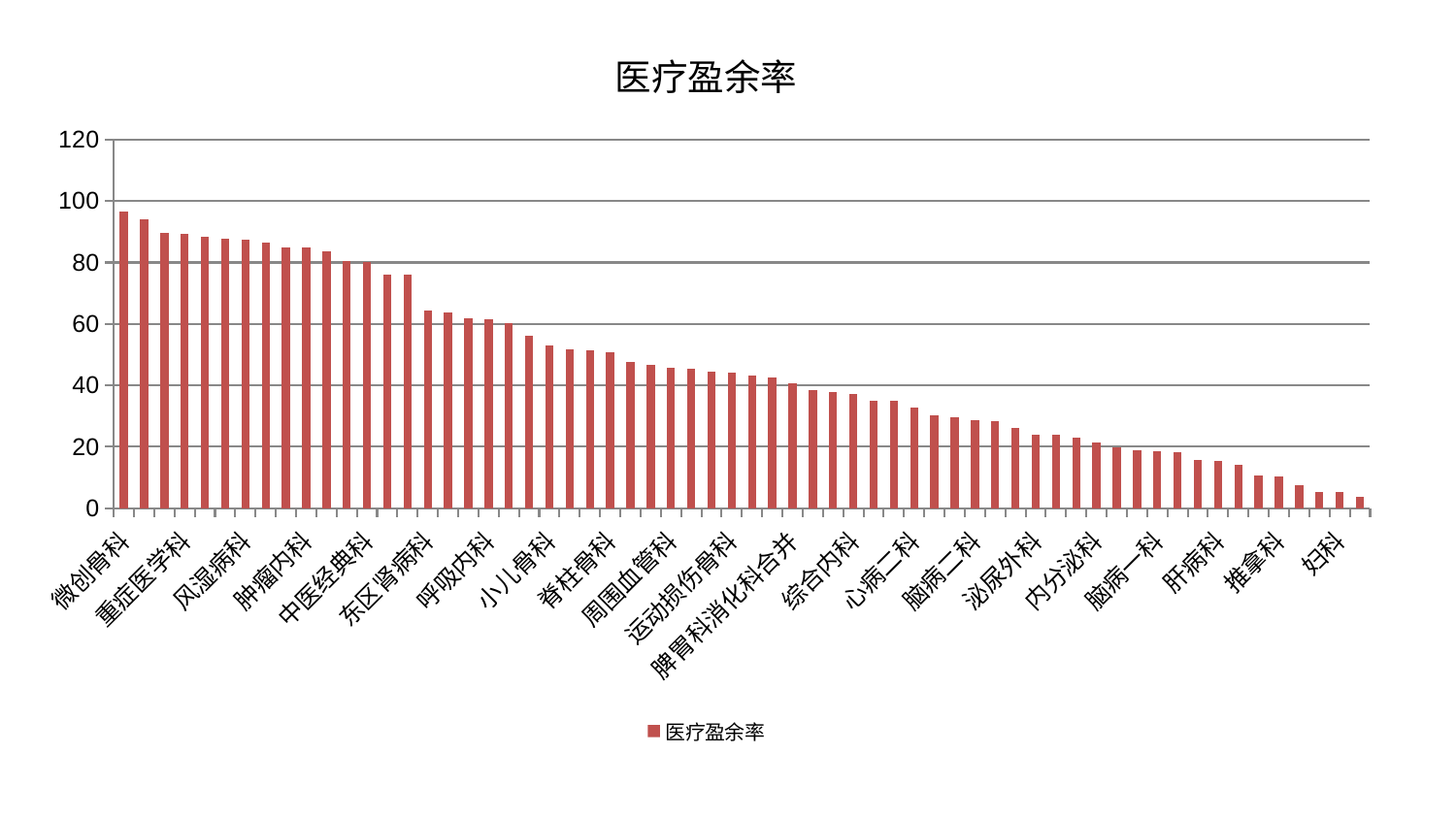

### Chart: 医疗盈余率

| Category | 医疗盈余率 |
|---|---|
| 微创骨科 | 96.68008295440819 |
| 普通外科 | 94.11921464452956 |
| 肾脏内科 | 89.50720143817423 |
| 重症医学科 | 89.36348568236738 |
| 产科 | 88.4637886815157 |
| 消化内科 | 87.77841560586022 |
| 风湿病科 | 87.56262011189229 |
| 妇二科 | 86.40610004683806 |
| 妇科妇二科合并 | 84.93739577164408 |
| 肿瘤内科 | 84.85258819620722 |
| 康复科 | 83.79004789653754 |
| 肛肠科 | 80.62281615401281 |
| 中医经典科 | 80.20214840063356 |
| 心病三科 | 75.98305913854739 |
| 中医外治中心 | 75.9785744559615 |
| 东区肾病科 | 64.41263464793718 |
| 脾胃病科 | 63.837237537345295 |
| 西区重症医学科 | 61.916288007365864 |
| 呼吸内科 | 61.38073121854799 |
| 针灸科 | 60.27336257059124 |
| 神经外科 | 56.25048916688789 |
| 小儿骨科 | 53.02194720681113 |
| 关节骨科 | 51.75655548798888 |
| 治未病中心 | 51.53277588173708 |
| 脊柱骨科 | 50.93090253158219 |
| 眼科 | 47.52311705471484 |
| 胸外科 | 46.78145112317078 |
| 周围血管科 | 45.80692999332881 |
| 心病四科 | 45.30082154767885 |
| 肝胆外科 | 44.41360071638676 |
| 运动损伤骨科 | 44.07711266095411 |
| 小儿推拿科 | 43.285494083684185 |
| 血液科 | 42.58608759680864 |
| 脾胃科消化科合并 | 40.709617525914865 |
| 骨科 | 38.55924524503467 |
| 神经内科 | 37.809759059986625 |
| 综合内科 | 37.28078290895729 |
| 东区重症医学科 | 35.03543523547468 |
| 老年医学科 | 35.03279513194977 |
| 心病二科 | 32.88390030079598 |
| 心血管内科 | 30.237009738761532 |
| 显微骨科 | 29.581141619285155 |
| 脑病二科 | 28.604499132418717 |
| 肾病科 | 28.238913191707304 |
| 口腔科 | 26.205180828579365 |
| 泌尿外科 | 24.0925071533971 |
| 创伤骨科 | 23.8036254223988 |
| 儿科 | 22.992289272833677 |
| 内分泌科 | 21.4456749502856 |
| 皮肤科 | 19.84801542681356 |
| 男科 | 18.9260537813839 |
| 脑病一科 | 18.46069990294239 |
| 美容皮肤科 | 18.307479246991477 |
| 心病一科 | 15.739103211177351 |
| 肝病科 | 15.366362558383218 |
| 耳鼻喉科 | 14.023345206801263 |
| 乳腺甲状腺外科 | 10.744067270024548 |
| 推拿科 | 10.398657819447177 |
| 身心医学科 | 7.508805070728175 |
| 医院 | 5.426561665438179 |
| 妇科 | 5.160255098878452 |
| 脑病三科 | 3.8779368492563693 |
300